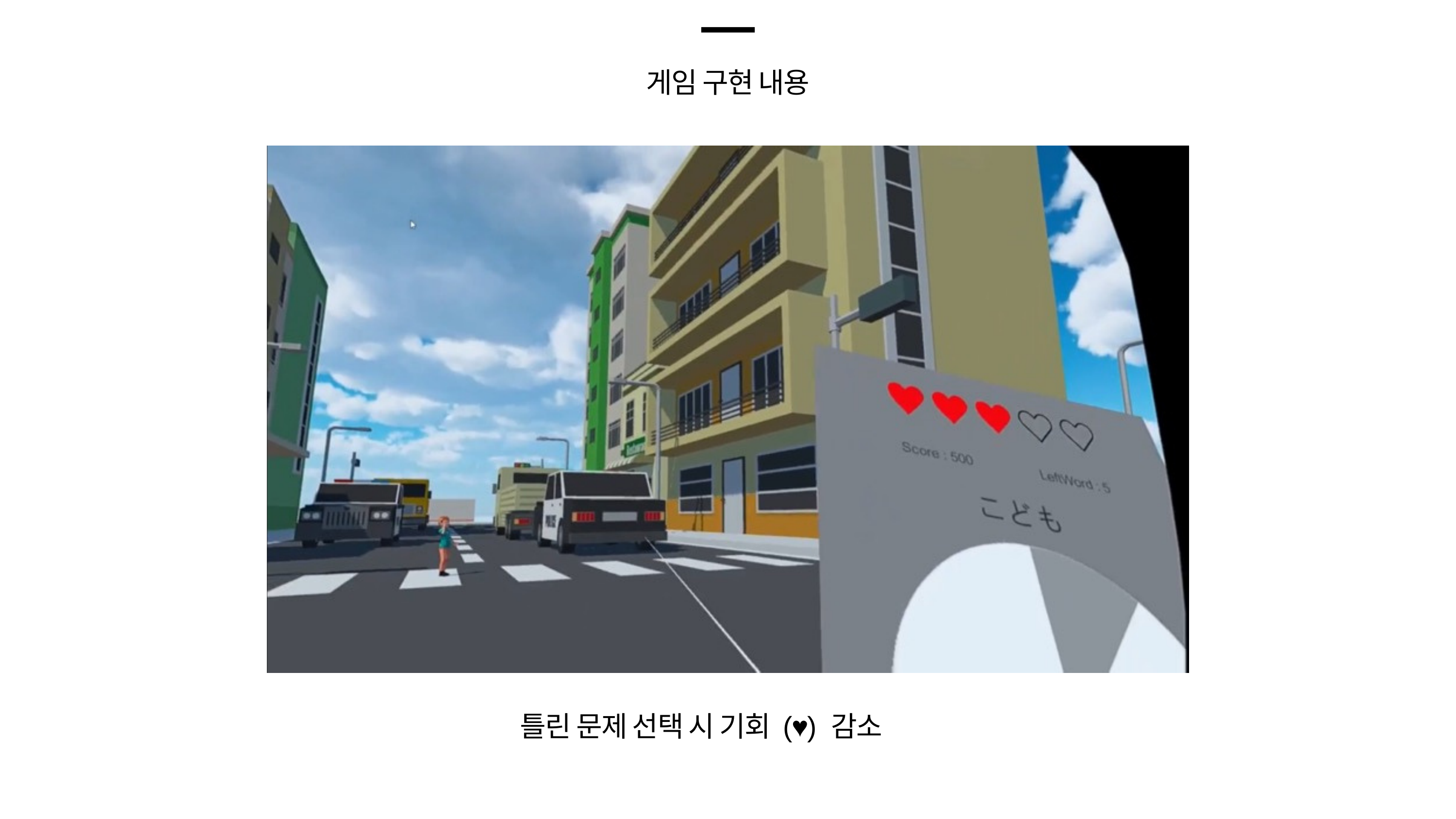

게임 구현 내용

틀린 문제 선택 시 기회 (♥) 감소